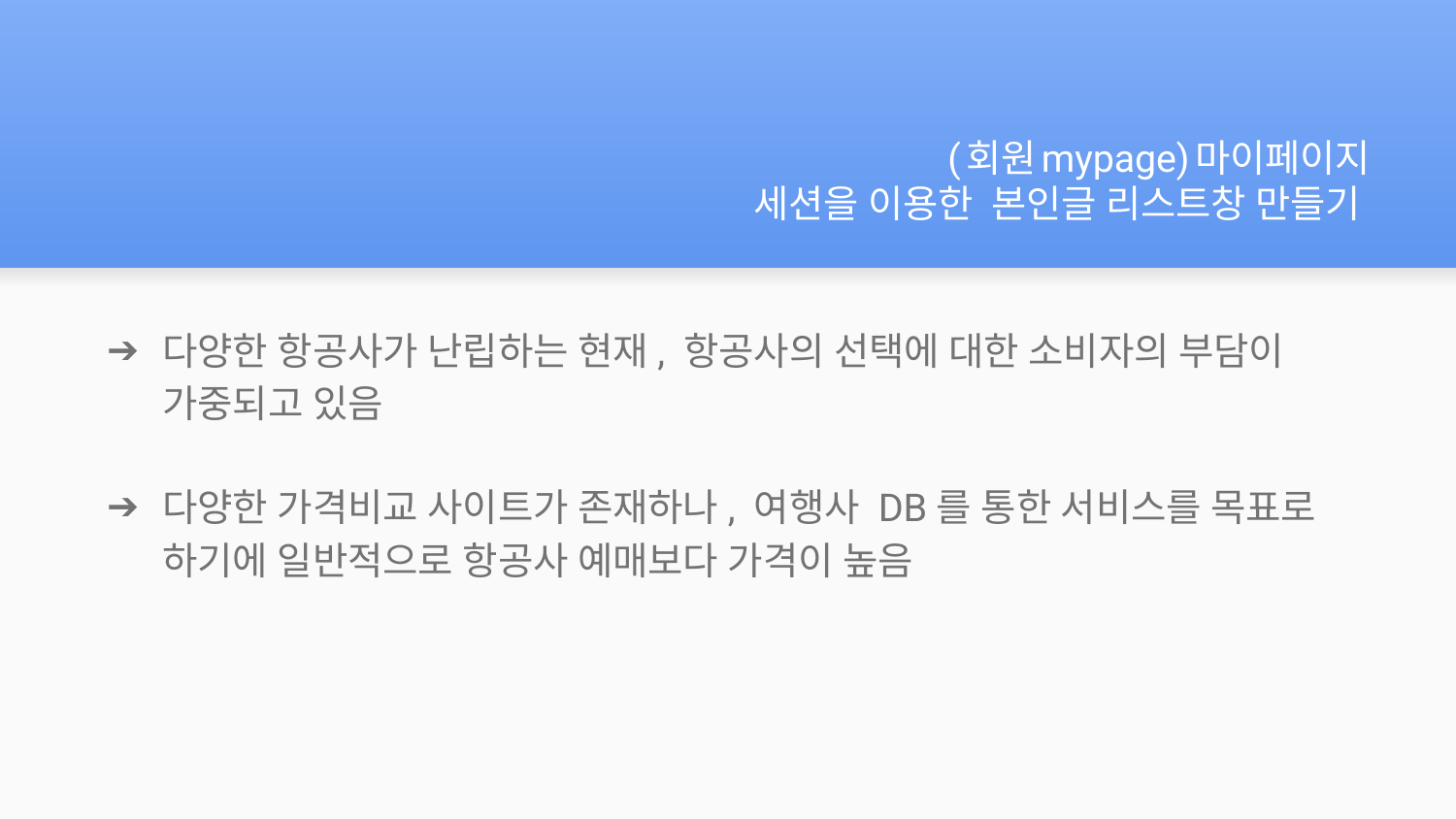

# (회원mypage)마이페이지
 세션을 이용한  본인글 리스트창 만들기
다양한 항공사가 난립하는 현재, 항공사의 선택에 대한 소비자의 부담이 가중되고 있음

다양한 가격비교 사이트가 존재하나, 여행사 DB를 통한 서비스를 목표로 하기에 일반적으로 항공사 예매보다 가격이 높음